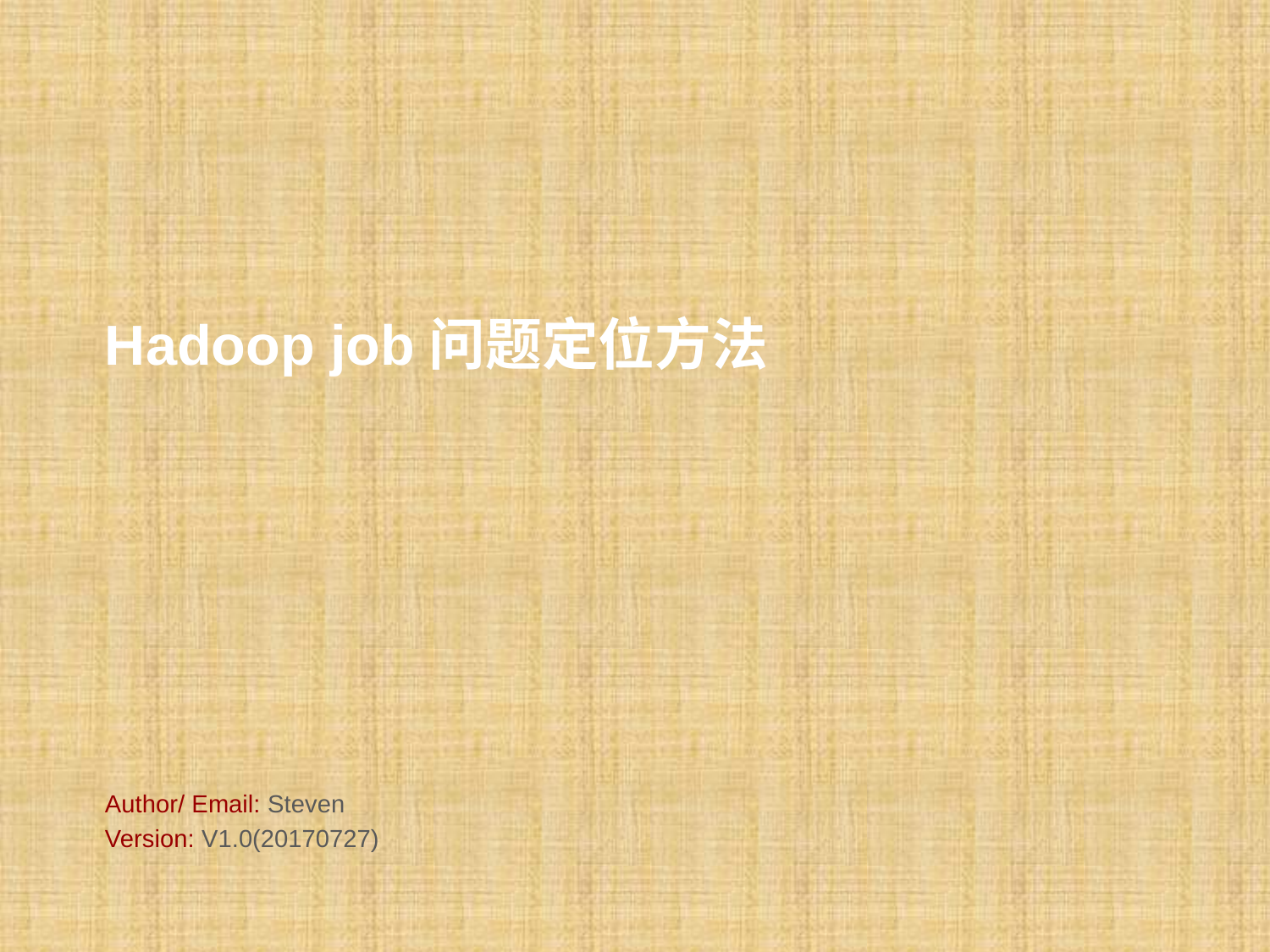

# Hadoop job问题定位方法
Author/ Email: Steven
Version: V1.0(20170727)